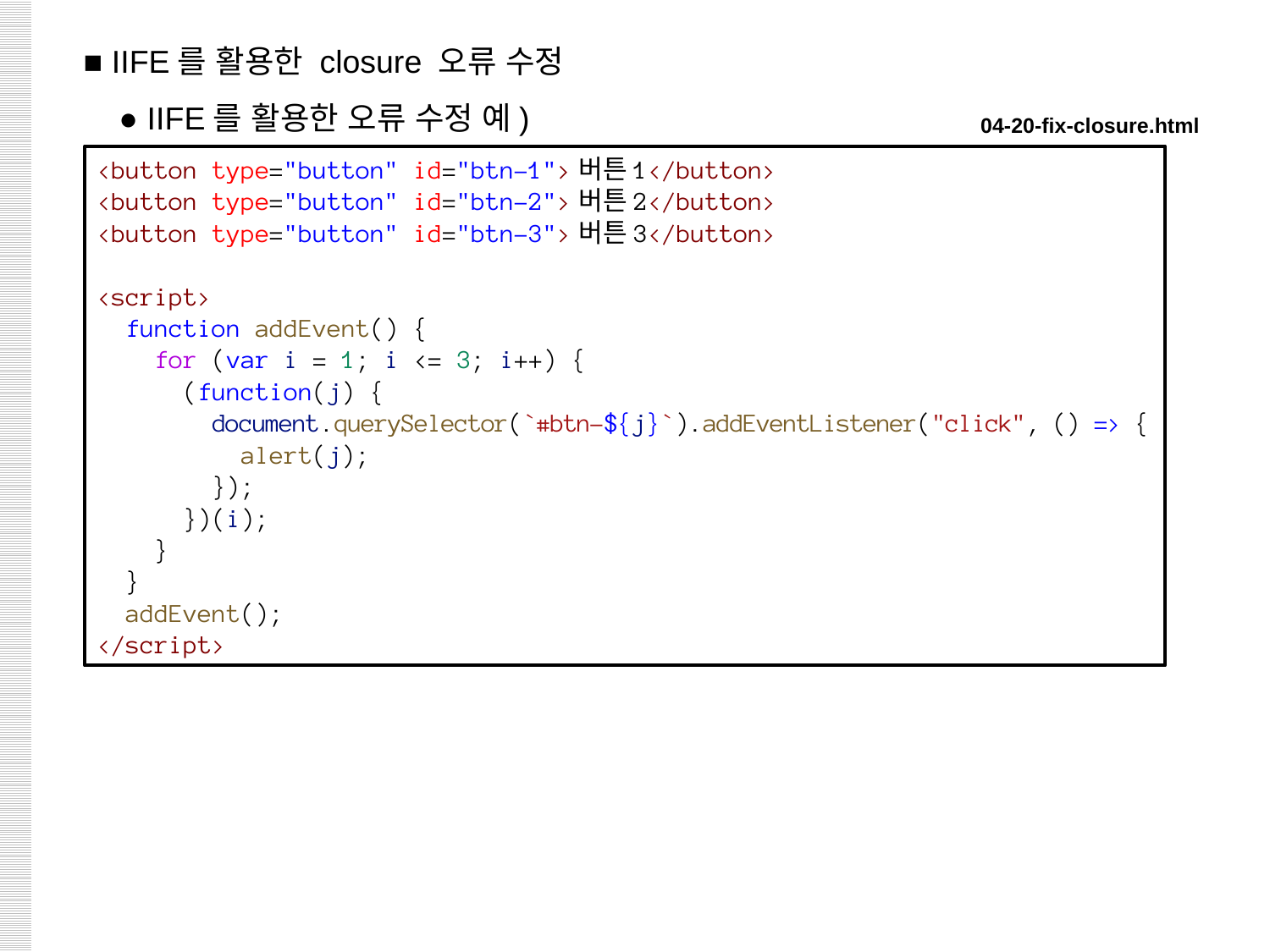

■ IIFE를 활용한 closure 오류 수정
    ● IIFE를 활용한 오류 수정 예)
04-20-fix-closure.html
<button type="button" id="btn-1">버튼1</button>
<button type="button" id="btn-2">버튼2</button>
<button type="button" id="btn-3">버튼3</button>
<script>
  function addEvent() {
    for (var i = 1; i <= 3; i++) {
      (function(j) {
        document.querySelector(`#btn-${j}`).addEventListener("click", () => {
          alert(j);
        });
      })(i);
    }
  }
  addEvent();
</script>